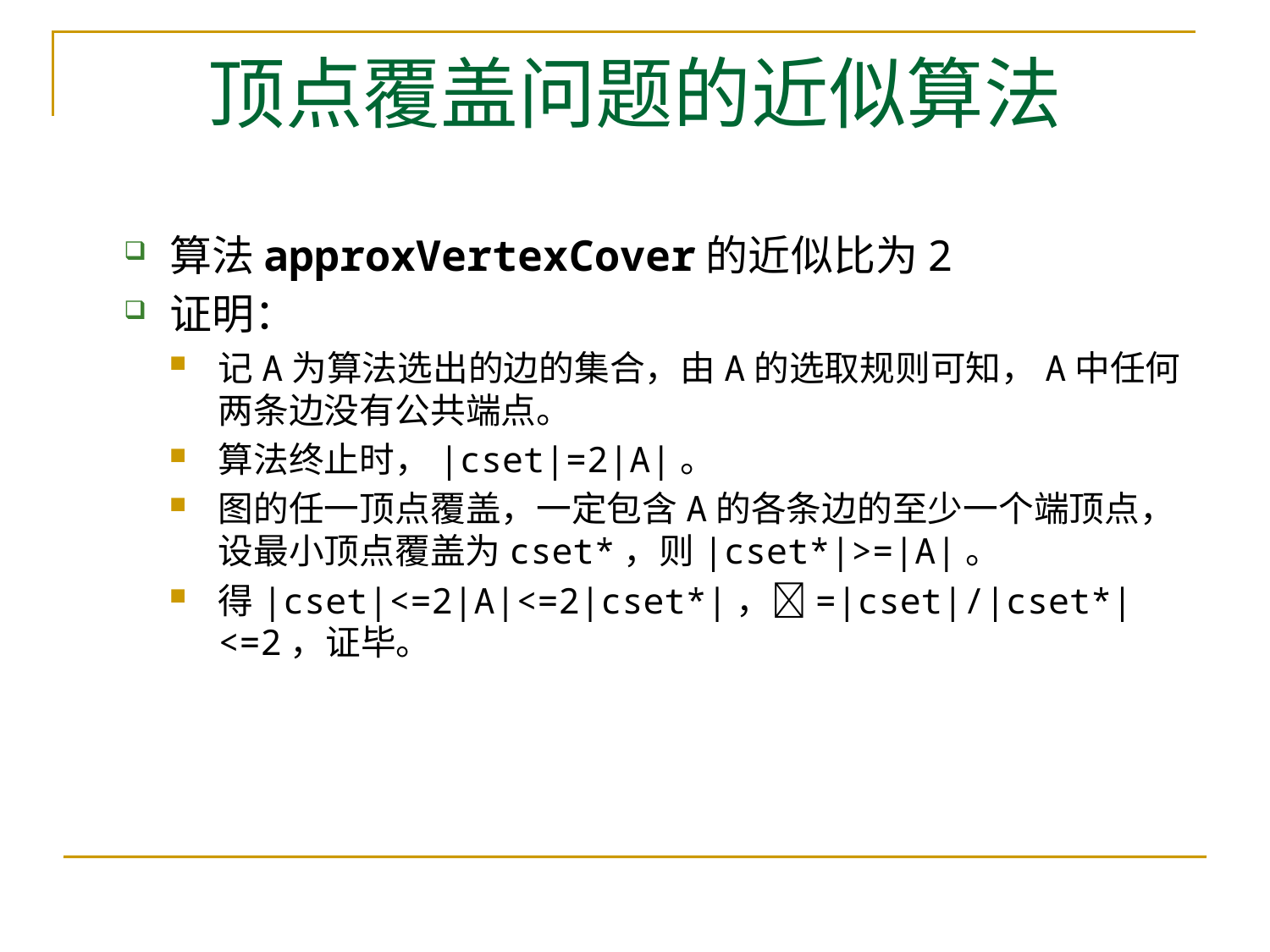

# 顶点覆盖问题的近似算法
算法approxVertexCover的近似比为2
证明：
记A为算法选出的边的集合，由A的选取规则可知，A中任何两条边没有公共端点。
算法终止时，|cset|=2|A|。
图的任一顶点覆盖，一定包含A的各条边的至少一个端顶点，设最小顶点覆盖为cset*，则|cset*|>=|A|。
得|cset|<=2|A|<=2|cset*|，ε=|cset|/|cset*|<=2，证毕。